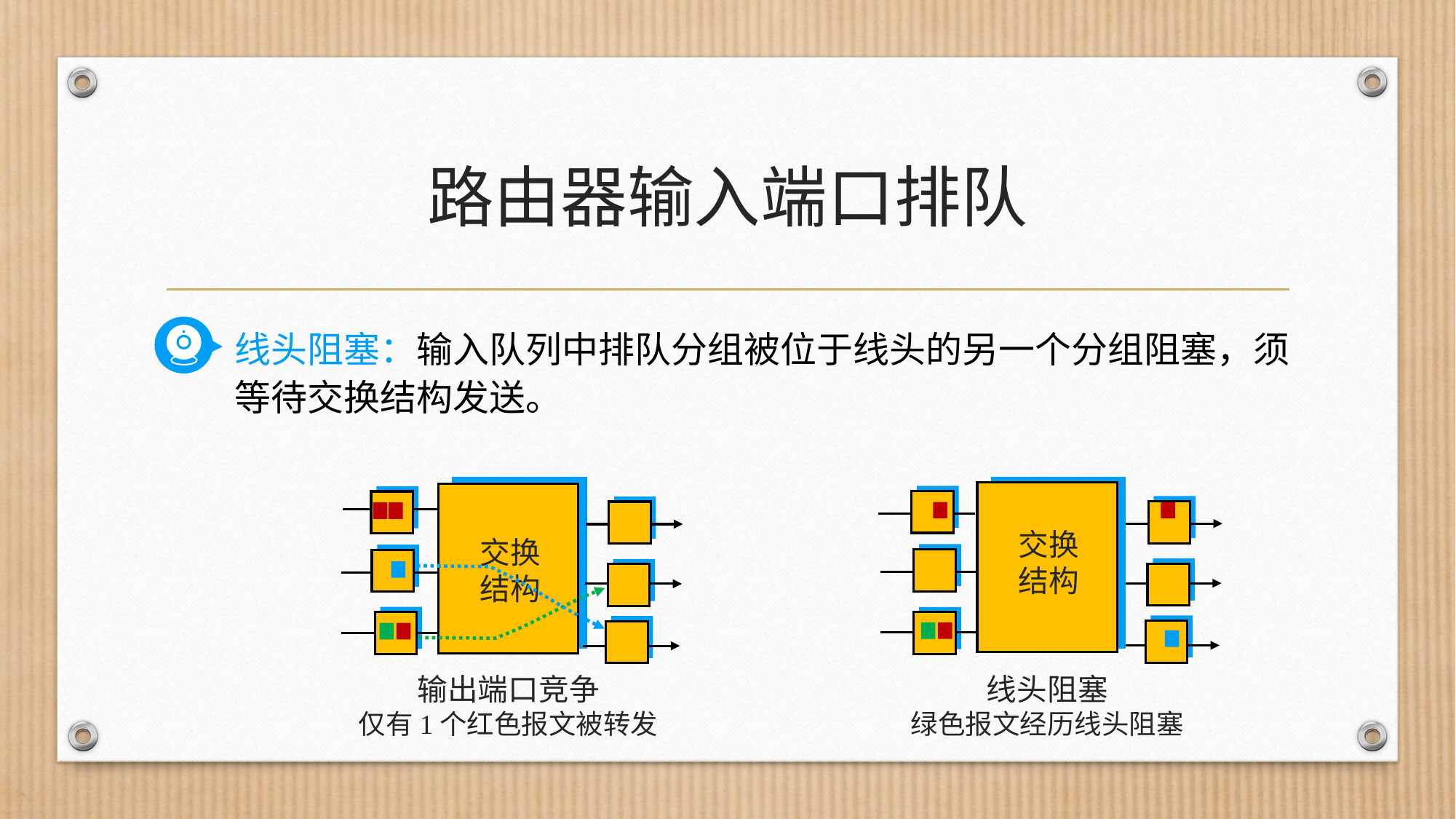

# 路由器输入端口排队

线头阻塞：输入队列中排队分组被位于线头的另一个分组阻塞，须等待交换结构发送。

交换结构

线头阻塞
绿色报文经历线头阻塞

交换结构

输出端口竞争
仅有1个红色报文被转发